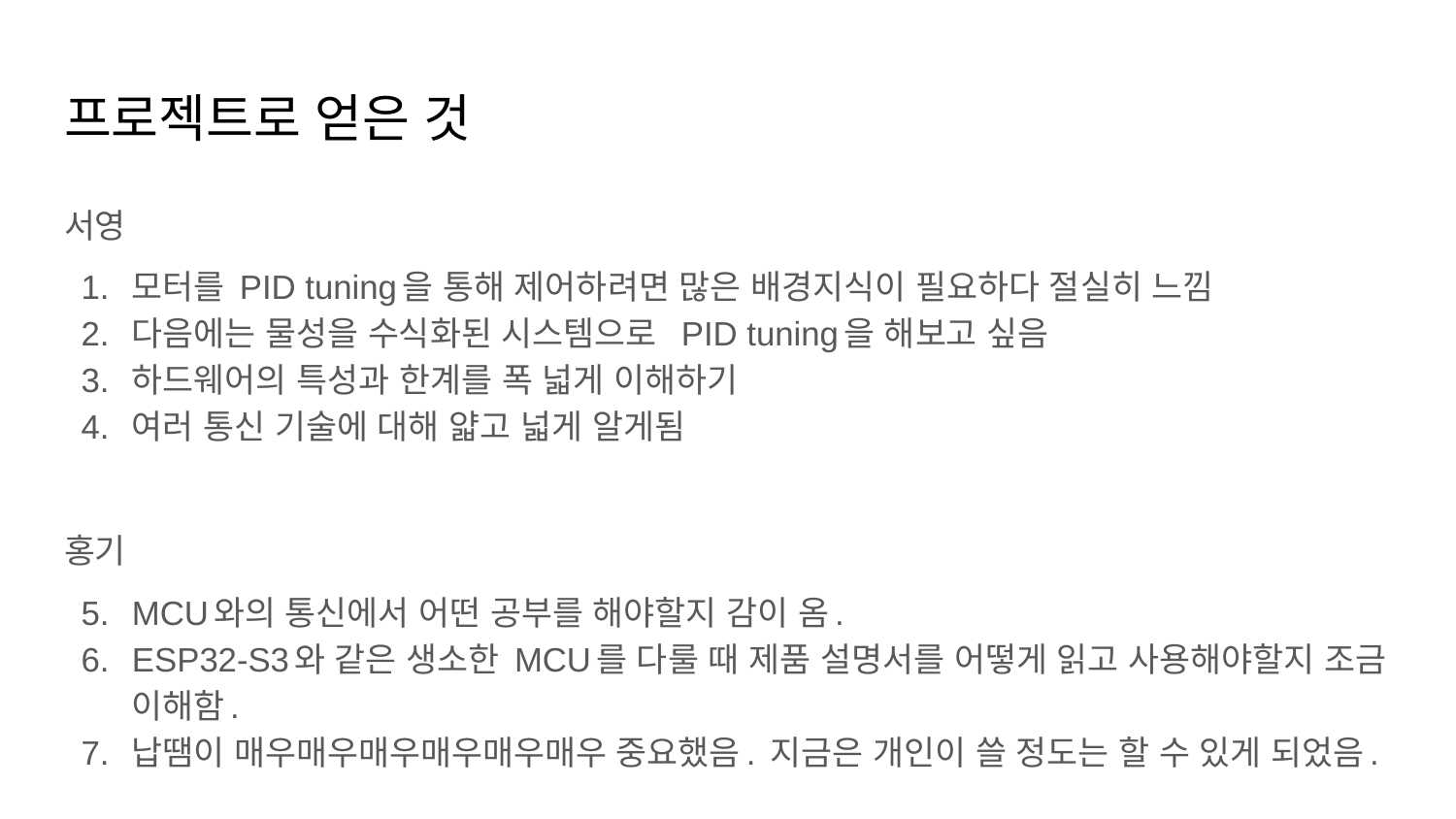

# 프로젝트로 얻은 것
서영
모터를 PID tuning을 통해 제어하려면 많은 배경지식이 필요하다 절실히 느낌
다음에는 물성을 수식화된 시스템으로  PID tuning을 해보고 싶음
하드웨어의 특성과 한계를 폭 넓게 이해하기
여러 통신 기술에 대해 얇고 넓게 알게됨

홍기
MCU와의 통신에서 어떤 공부를 해야할지 감이 옴.
ESP32-S3와 같은 생소한 MCU를 다룰 때 제품 설명서를 어떻게 읽고 사용해야할지 조금 이해함.
납땜이 매우매우매우매우매우매우 중요했음. 지금은 개인이 쓸 정도는 할 수 있게 되었음.